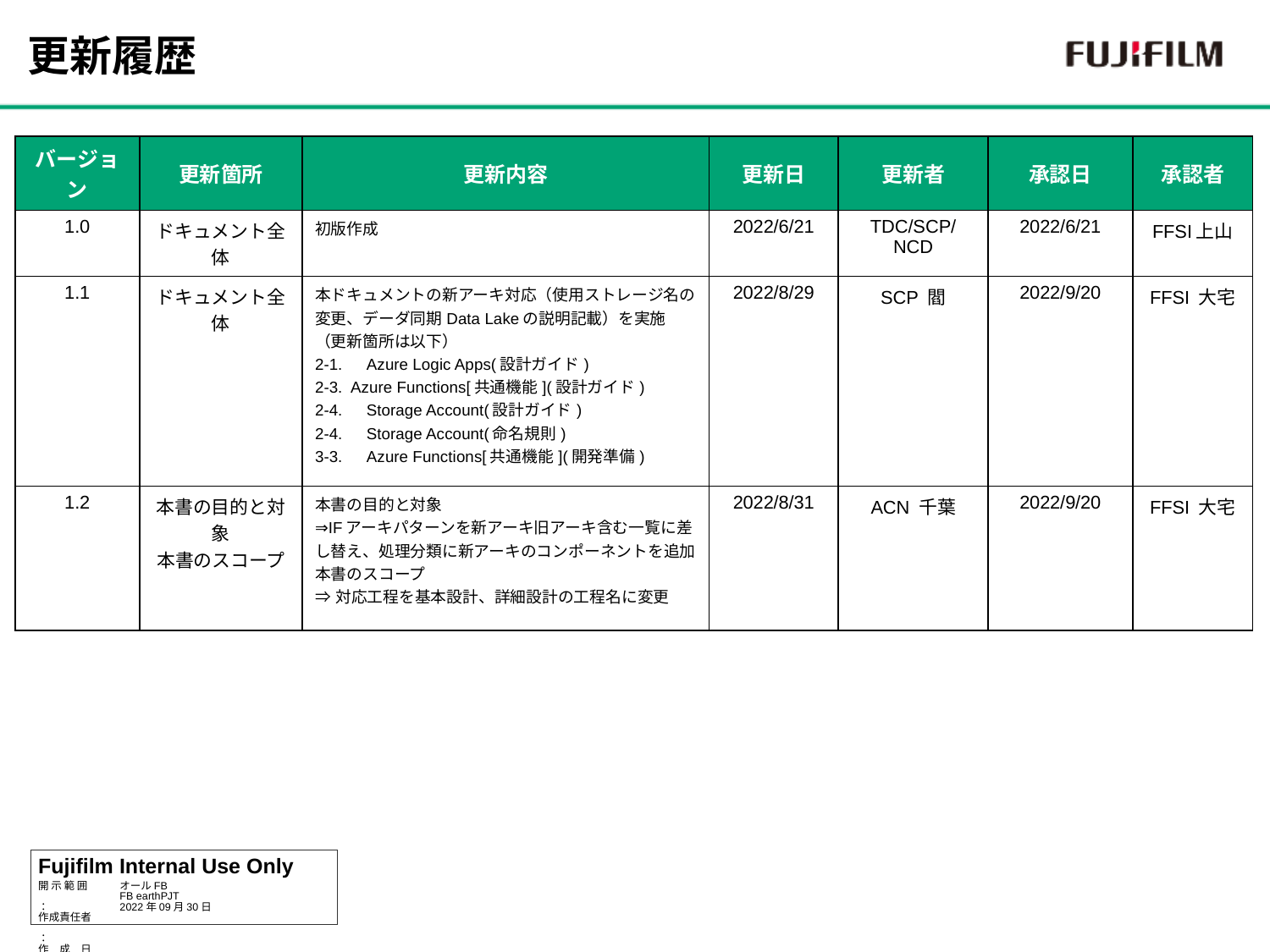

更新履歴
| バージョン | 更新箇所 | 更新内容 | 更新日 | 更新者 | 承認日 | 承認者 |
| --- | --- | --- | --- | --- | --- | --- |
| 1.0 | ドキュメント全体 | 初版作成 | 2022/6/21 | TDC/SCP/NCD | 2022/6/21 | FFSI上山 |
| 1.1 | ドキュメント全体 | 本ドキュメントの新アーキ対応（使用ストレージ名の変更、デーダ同期Data Lakeの説明記載）を実施（更新箇所は以下） 2-1.　Azure Logic Apps(設計ガイド) 2-3. Azure Functions[共通機能](設計ガイド) 2-4.　Storage Account(設計ガイド) 2-4.　Storage Account(命名規則) 3-3.　Azure Functions[共通機能](開発準備) | 2022/8/29 | SCP 閻 | 2022/9/20 | FFSI 大宅 |
| 1.2 | 本書の目的と対象 本書のスコープ | 本書の目的と対象 ⇒IFアーキパターンを新アーキ旧アーキ含む一覧に差し替え、処理分類に新アーキのコンポーネントを追加 本書のスコープ ⇒対応工程を基本設計、詳細設計の工程名に変更 | 2022/8/31 | ACN 千葉 | 2022/9/20 | FFSI 大宅 |